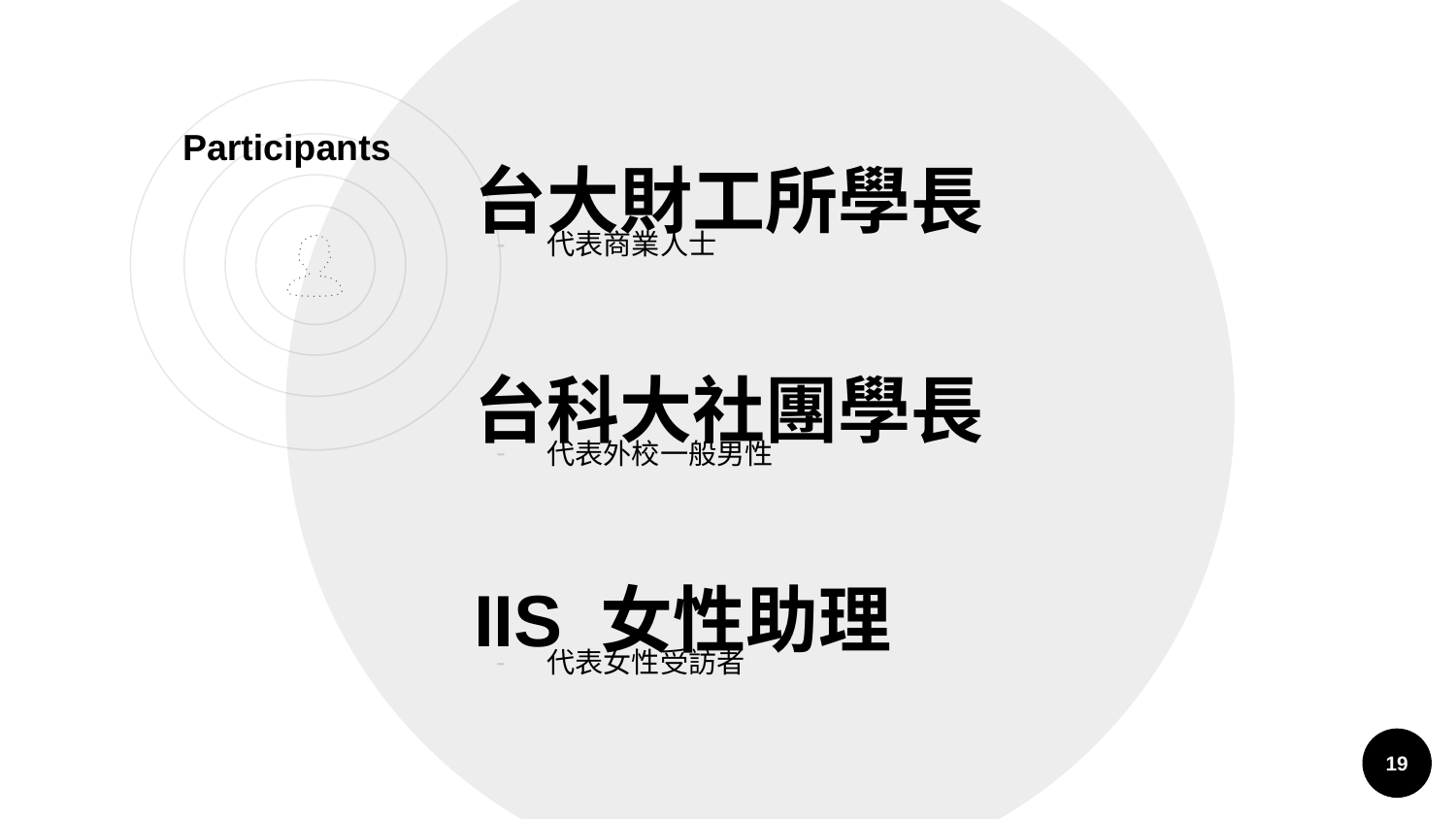

Participants
台大財工所學長
代表商業人士

台科大社團學長
代表外校一般男性
IIS 女性助理
代表女性受訪者
19